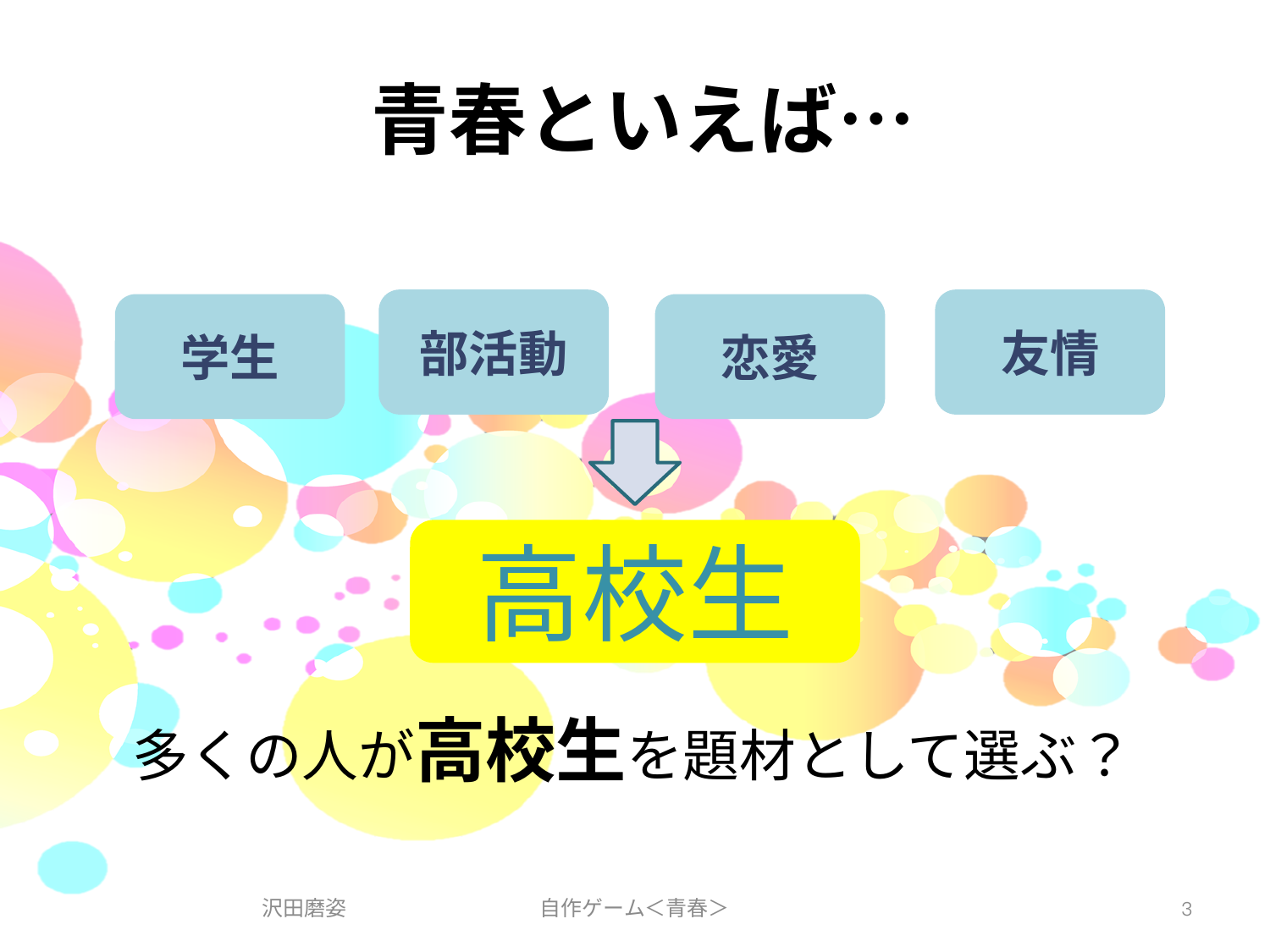

# 青春といえば…

　多くの人が高校生を題材として選ぶ？
友情
部活動
恋愛
学生

高校生
沢田磨姿
自作ゲーム＜青春＞
3